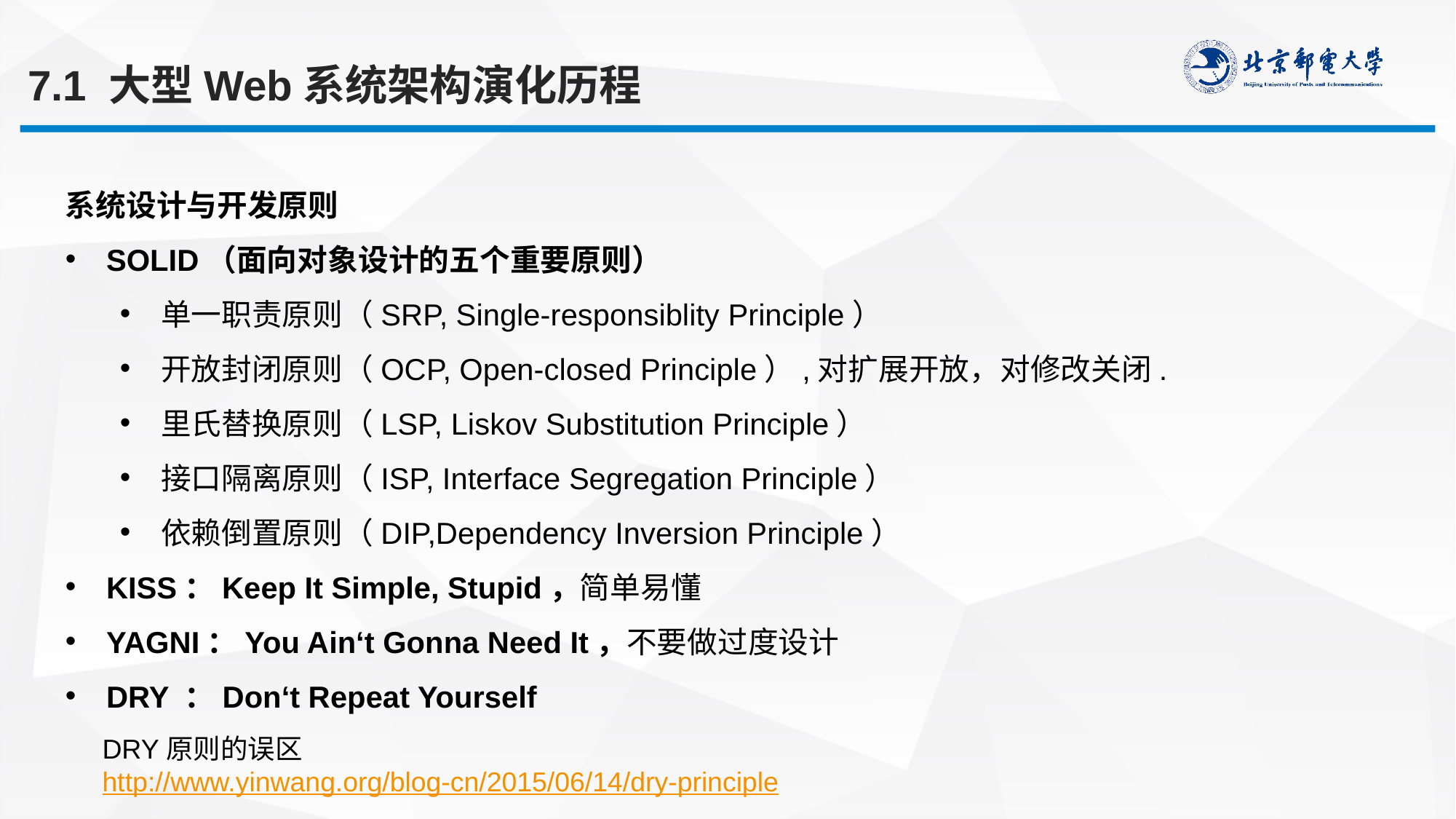

7.1 大型Web系统架构演化历程

系统设计与开发原则
SOLID（面向对象设计的五个重要原则）
单一职责原则（SRP, Single-responsiblity Principle）
开放封闭原则（OCP, Open-closed Principle）,对扩展开放，对修改关闭.
里氏替换原则（LSP, Liskov Substitution Principle）
接口隔离原则（ISP, Interface Segregation Principle）
依赖倒置原则（DIP,Dependency Inversion Principle）
KISS：Keep It Simple, Stupid，简单易懂
YAGNI：You Ain‘t Gonna Need It，不要做过度设计
DRY ：Don‘t Repeat Yourself

DRY原则的误区 http://www.yinwang.org/blog-cn/2015/06/14/dry-principle